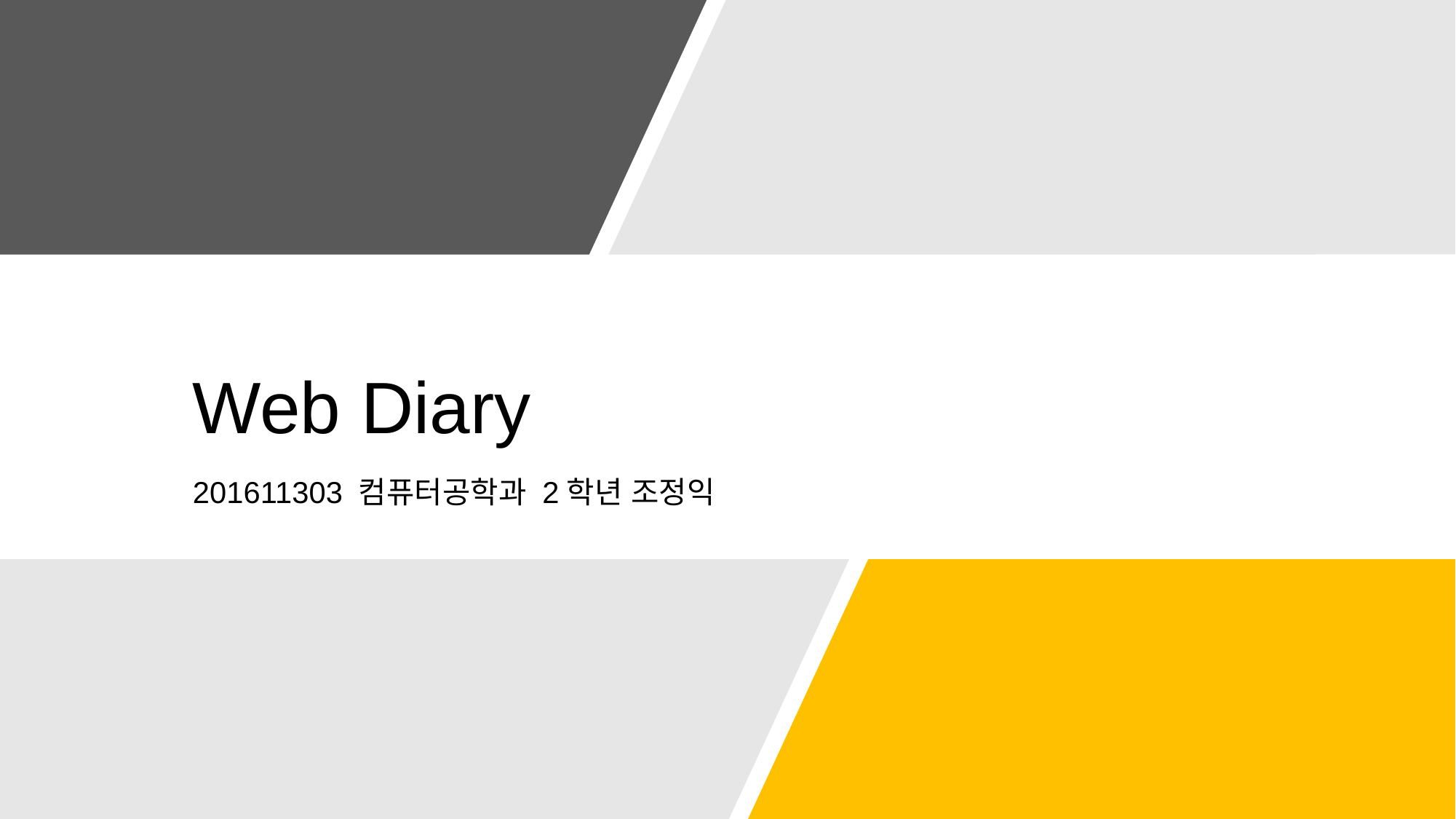

# Web Diary
201611303 컴퓨터공학과 2학년 조정익